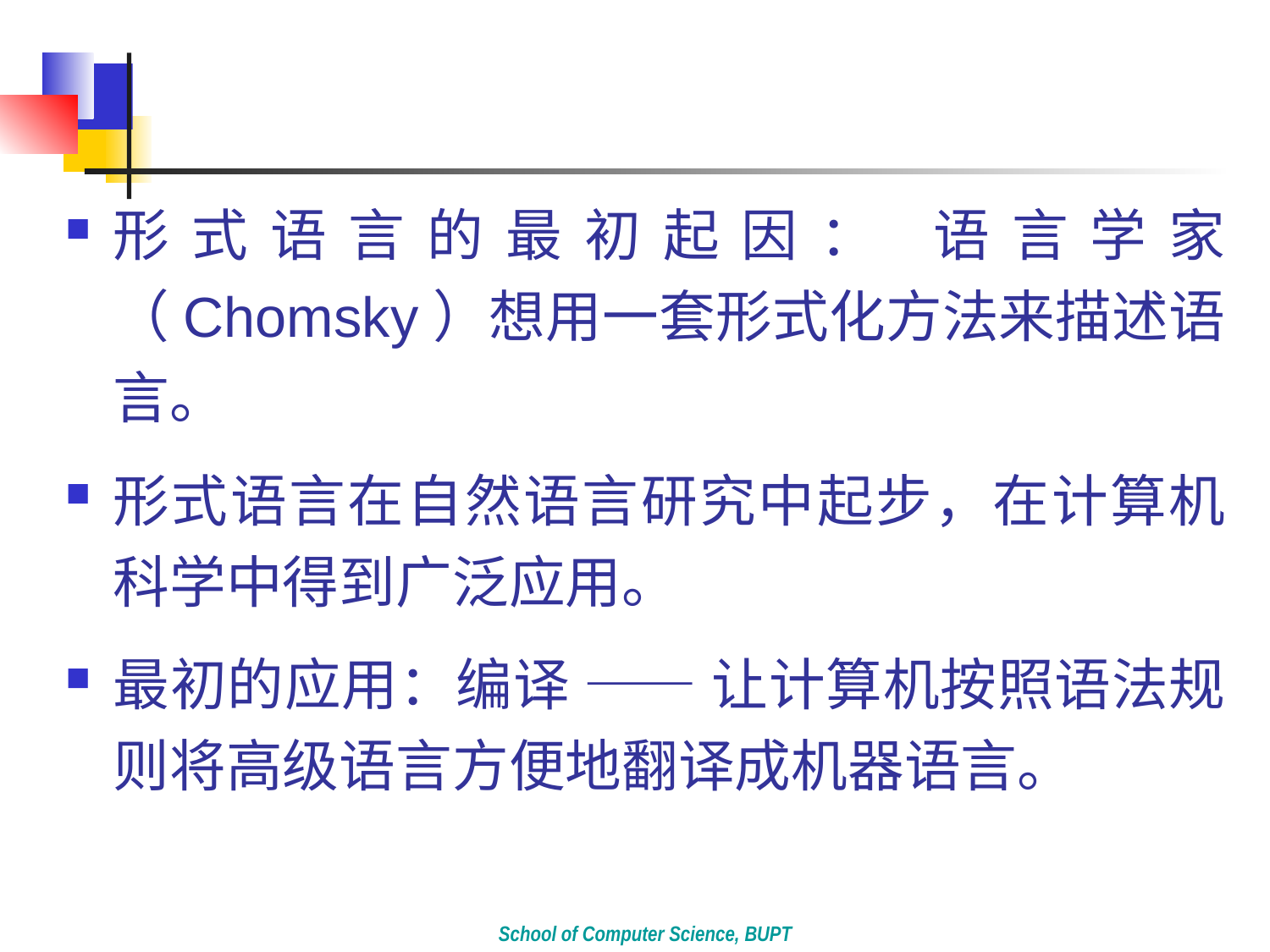

#
形式语言的最初起因： 语言学家（Chomsky）想用一套形式化方法来描述语言。
形式语言在自然语言研究中起步，在计算机科学中得到广泛应用。
最初的应用：编译 ―― 让计算机按照语法规则将高级语言方便地翻译成机器语言。

School of Computer Science, BUPT
24